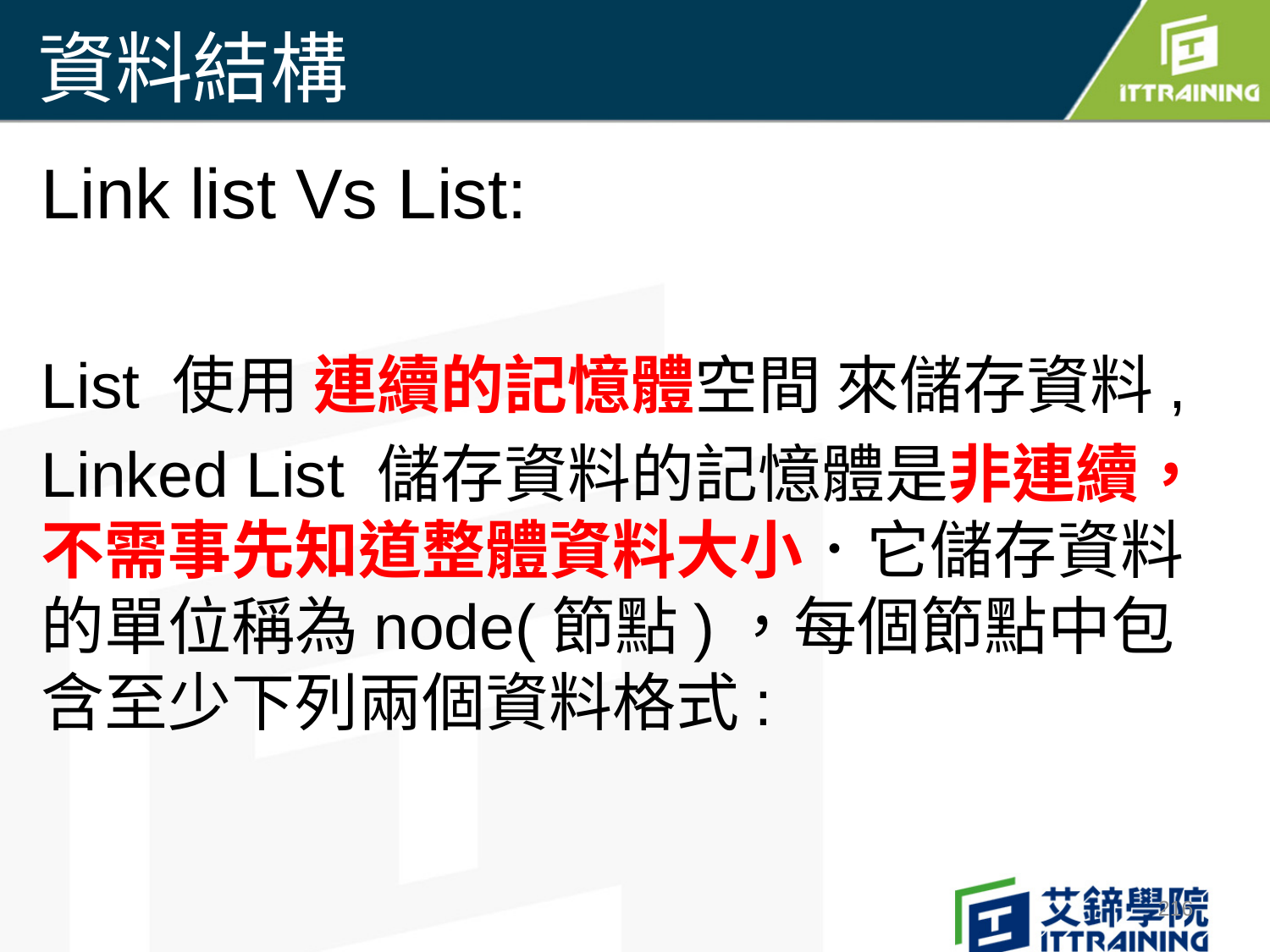

# 資料結構
Link list Vs List:

List 使用 連續的記憶體空間 來儲存資料,
Linked List 儲存資料的記憶體是非連續，不需事先知道整體資料大小．它儲存資料的單位稱為node(節點)，每個節點中包含至少下列兩個資料格式:
216